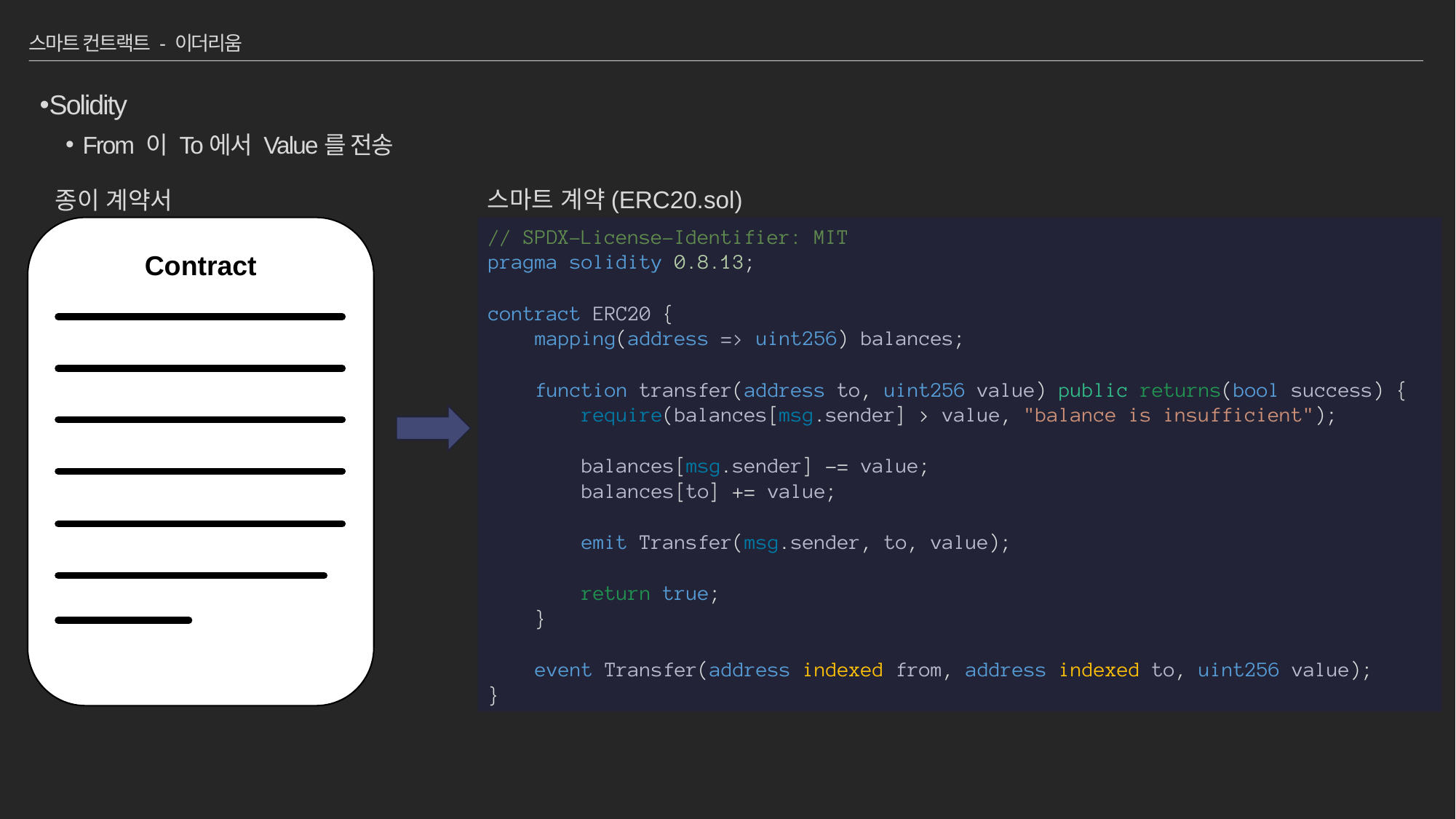

# 스마트 컨트랙트 - 이더리움
Solidity
From 이 To에서 Value를 전송
스마트 계약(ERC20.sol)
종이 계약서
Contract

// SPDX-License-Identifier: MIT
pragma solidity 0.8.13;
contract ERC20 {
    mapping(address => uint256) balances;

    function transfer(address to, uint256 value) public returns(bool success) {
        require(balances[msg.sender] > value, "balance is insufficient");
        balances[msg.sender] -= value;
        balances[to] += value;
        emit Transfer(msg.sender, to, value);
        return true;
    }

    event Transfer(address indexed from, address indexed to, uint256 value);
}